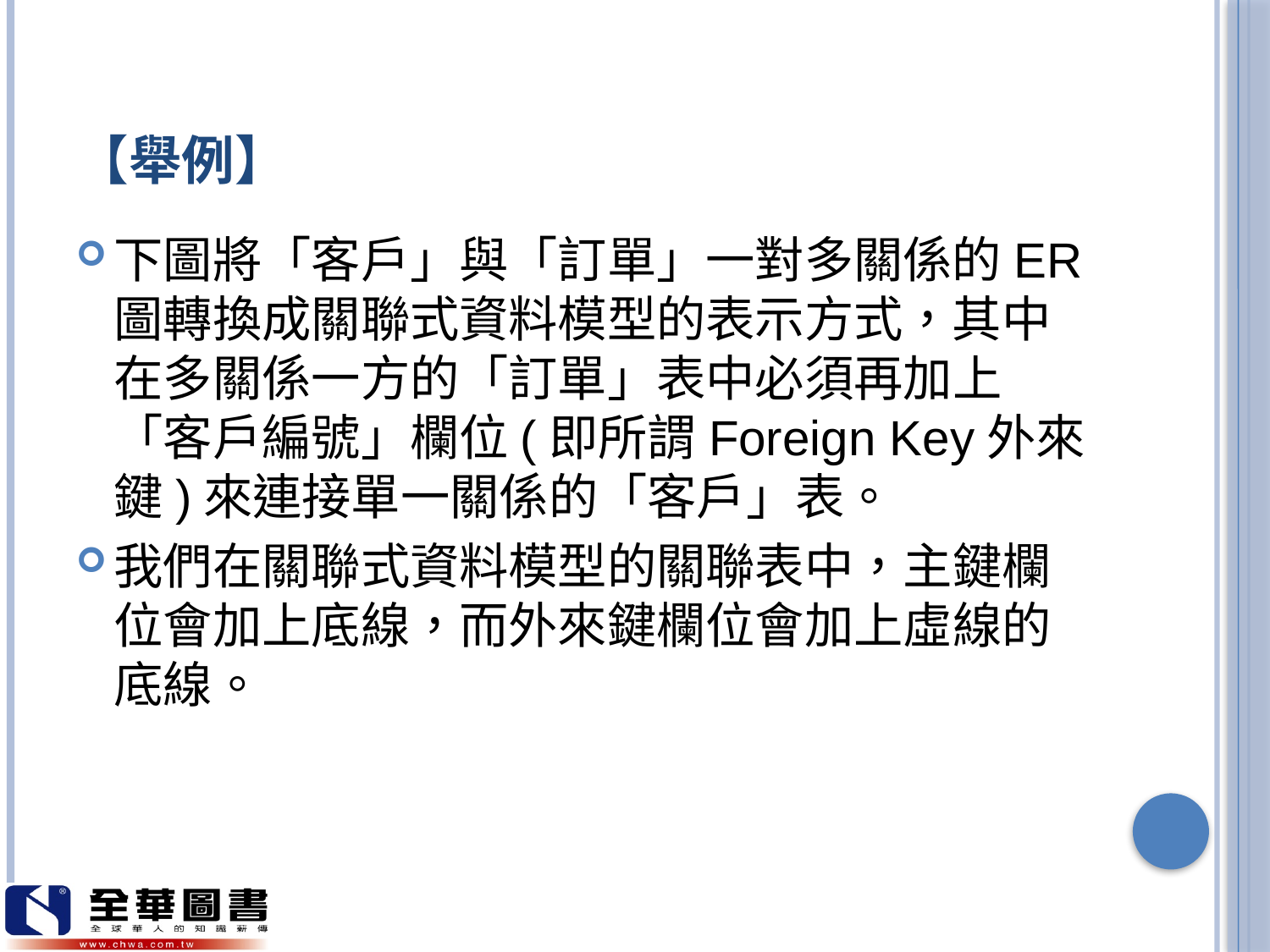

# 【舉例】
下圖將「客戶」與「訂單」一對多關係的ER圖轉換成關聯式資料模型的表示方式，其中在多關係一方的「訂單」表中必須再加上「客戶編號」欄位(即所謂Foreign Key外來鍵)來連接單一關係的「客戶」表。
我們在關聯式資料模型的關聯表中，主鍵欄位會加上底線，而外來鍵欄位會加上虛線的底線。